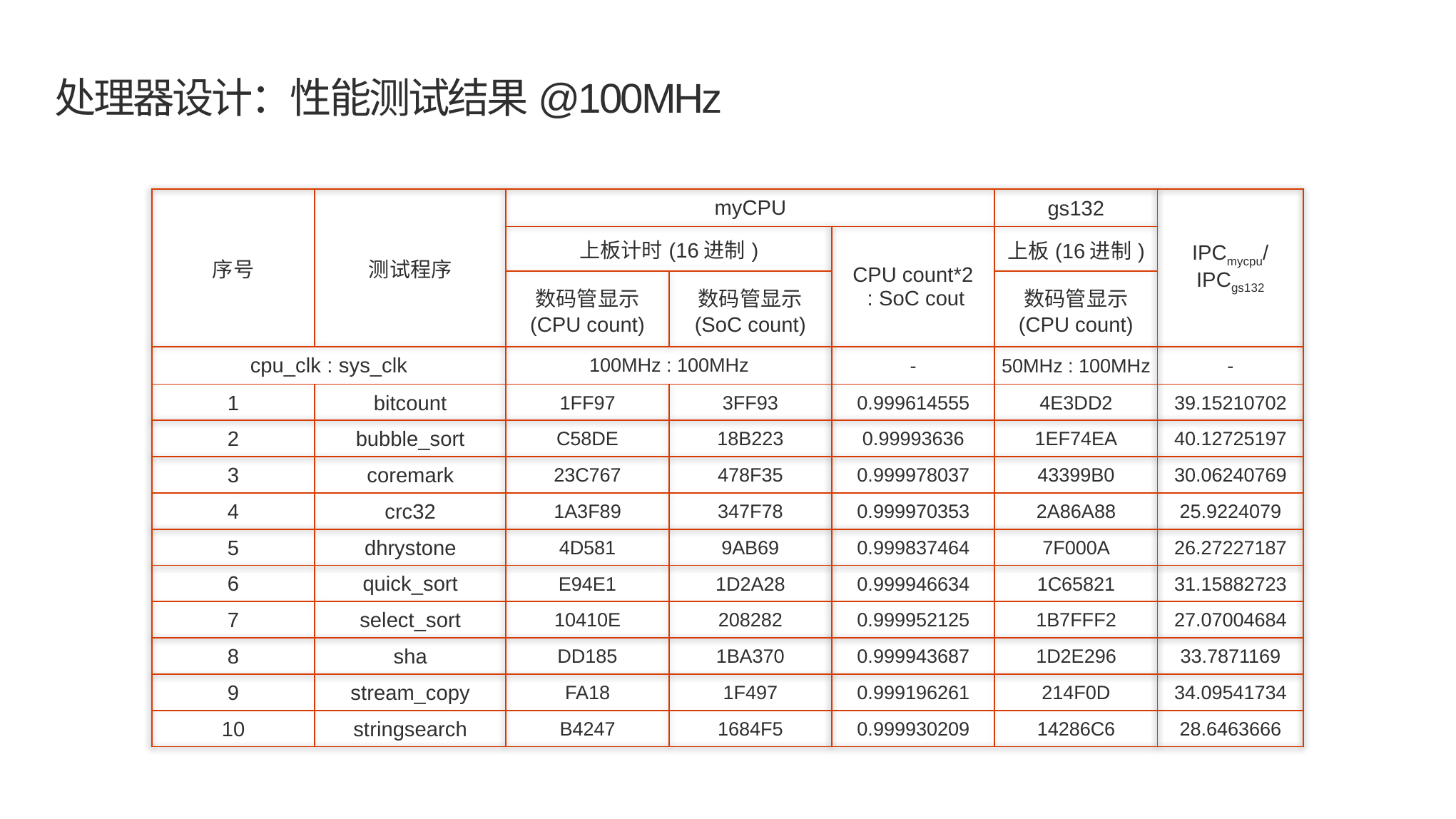

# 处理器设计：性能测试结果@100MHz
| 序号 | 测试程序 | myCPU |  |  | gs132 | IPCmycpu/IPCgs132 |
| --- | --- | --- | --- | --- | --- | --- |
|  |  | 上板计时(16进制) |  | CPU count\*2 : SoC cout | 上板(16进制) |  |
|  |  | 数码管显示 (CPU count) | 数码管显示 (SoC count) |  | 数码管显示 (CPU count) |  |
| cpu\_clk : sys\_clk |  | 100MHz : 100MHz |  | - | 50MHz : 100MHz | - |
| 1 | bitcount | 1FF97 | 3FF93 | 0.999614555 | 4E3DD2 | 39.15210702 |
| 2 | bubble\_sort | C58DE | 18B223 | 0.99993636 | 1EF74EA | 40.12725197 |
| 3 | coremark | 23C767 | 478F35 | 0.999978037 | 43399B0 | 30.06240769 |
| 4 | crc32 | 1A3F89 | 347F78 | 0.999970353 | 2A86A88 | 25.9224079 |
| 5 | dhrystone | 4D581 | 9AB69 | 0.999837464 | 7F000A | 26.27227187 |
| 6 | quick\_sort | E94E1 | 1D2A28 | 0.999946634 | 1C65821 | 31.15882723 |
| 7 | select\_sort | 10410E | 208282 | 0.999952125 | 1B7FFF2 | 27.07004684 |
| 8 | sha | DD185 | 1BA370 | 0.999943687 | 1D2E296 | 33.7871169 |
| 9 | stream\_copy | FA18 | 1F497 | 0.999196261 | 214F0D | 34.09541734 |
| 10 | stringsearch | B4247 | 1684F5 | 0.999930209 | 14286C6 | 28.6463666 |